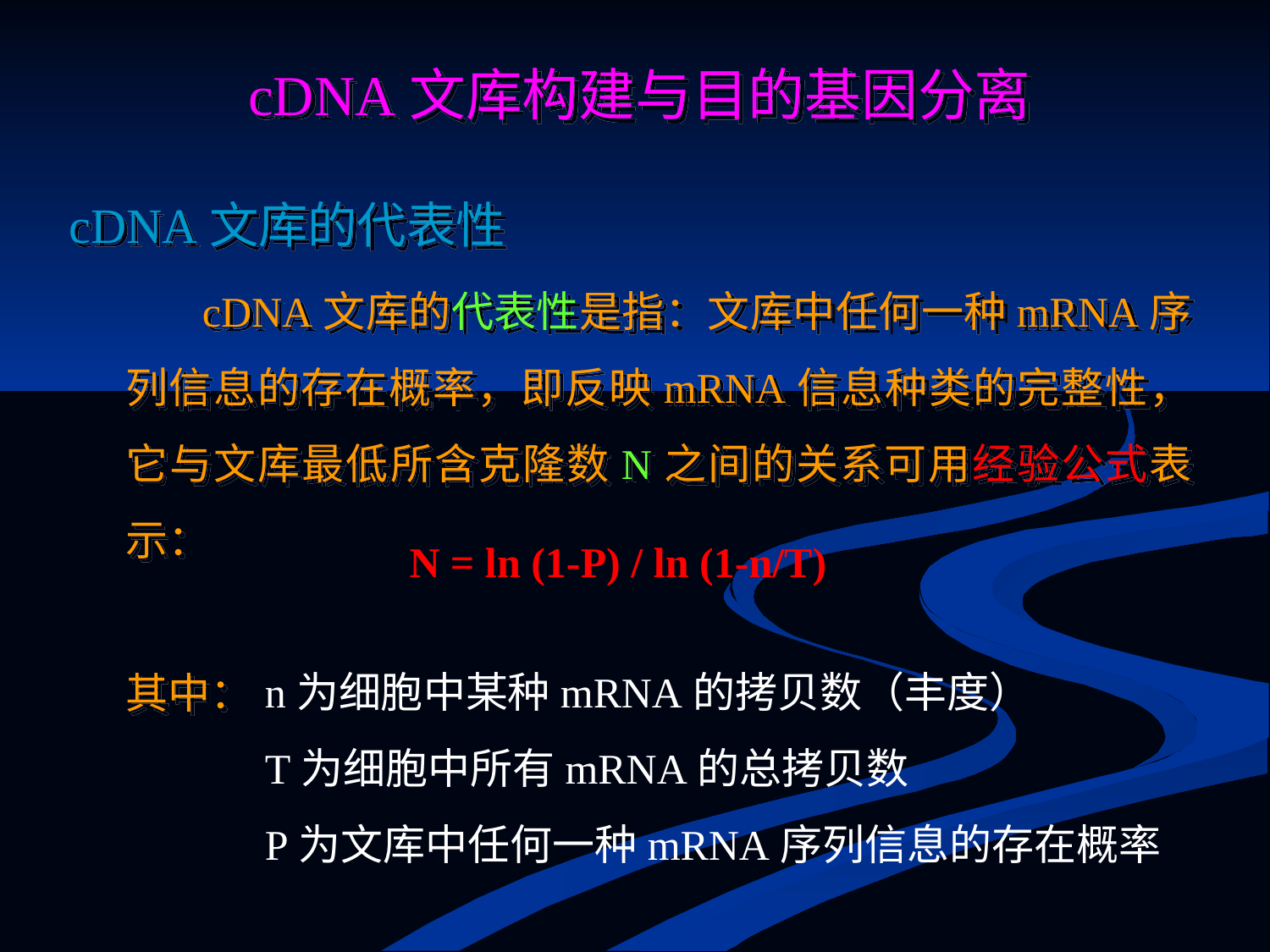

cDNA文库构建与目的基因分离
cDNA文库的代表性
       cDNA文库的代表性是指：文库中任何一种mRNA序列信息的存在概率，即反映mRNA信息种类的完整性，它与文库最低所含克隆数N之间的关系可用经验公式表示：

N = ln (1-P) / ln (1-n/T)
n为细胞中某种mRNA的拷贝数（丰度）
T为细胞中所有mRNA的总拷贝数
P为文库中任何一种mRNA序列信息的存在概率
其中：